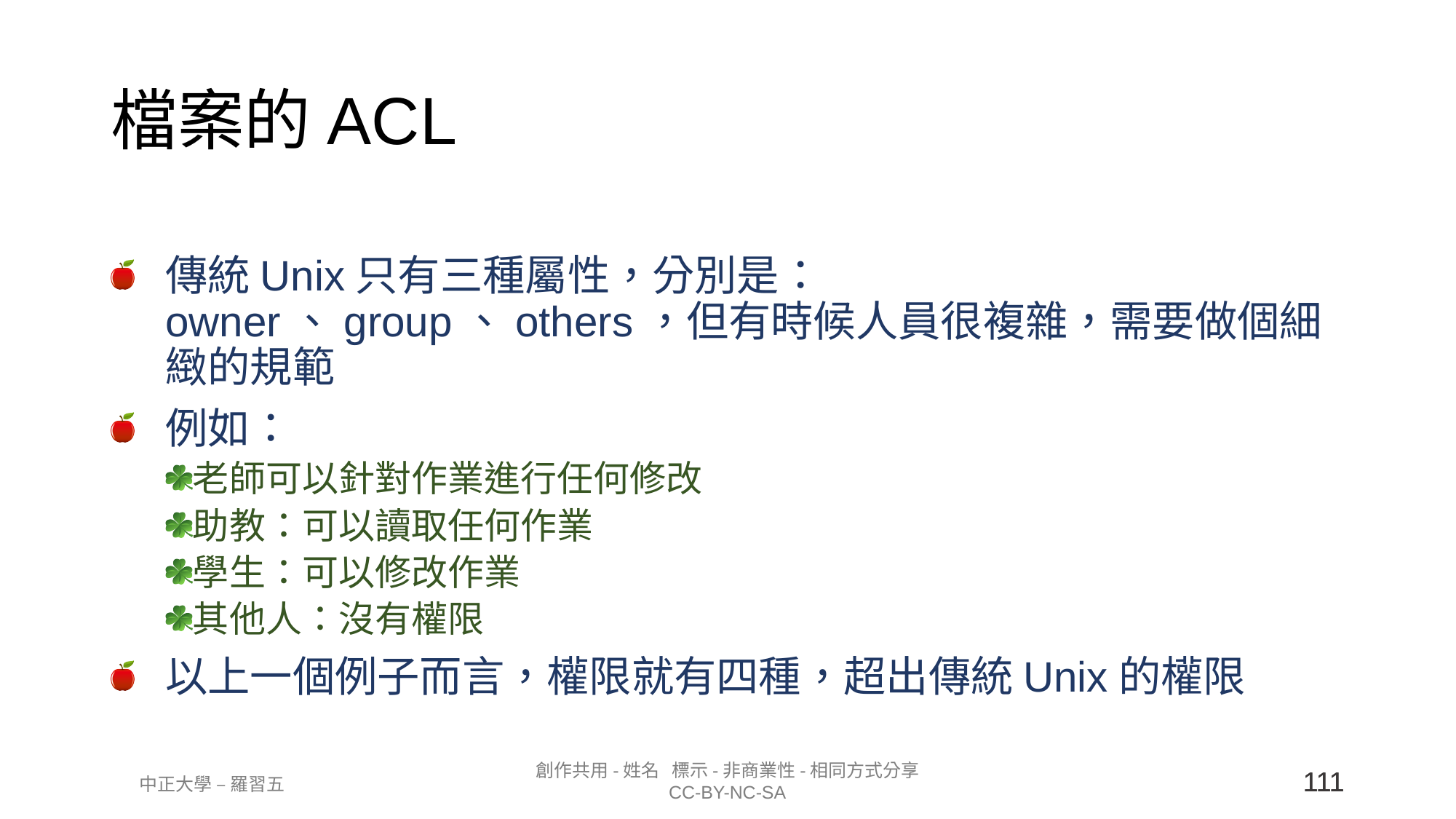

# 檔案的ACL
傳統Unix只有三種屬性，分別是：owner、group、others，但有時候人員很複雜，需要做個細緻的規範
例如：
老師可以針對作業進行任何修改
助教：可以讀取任何作業
學生：可以修改作業
其他人：沒有權限
以上一個例子而言，權限就有四種，超出傳統Unix的權限